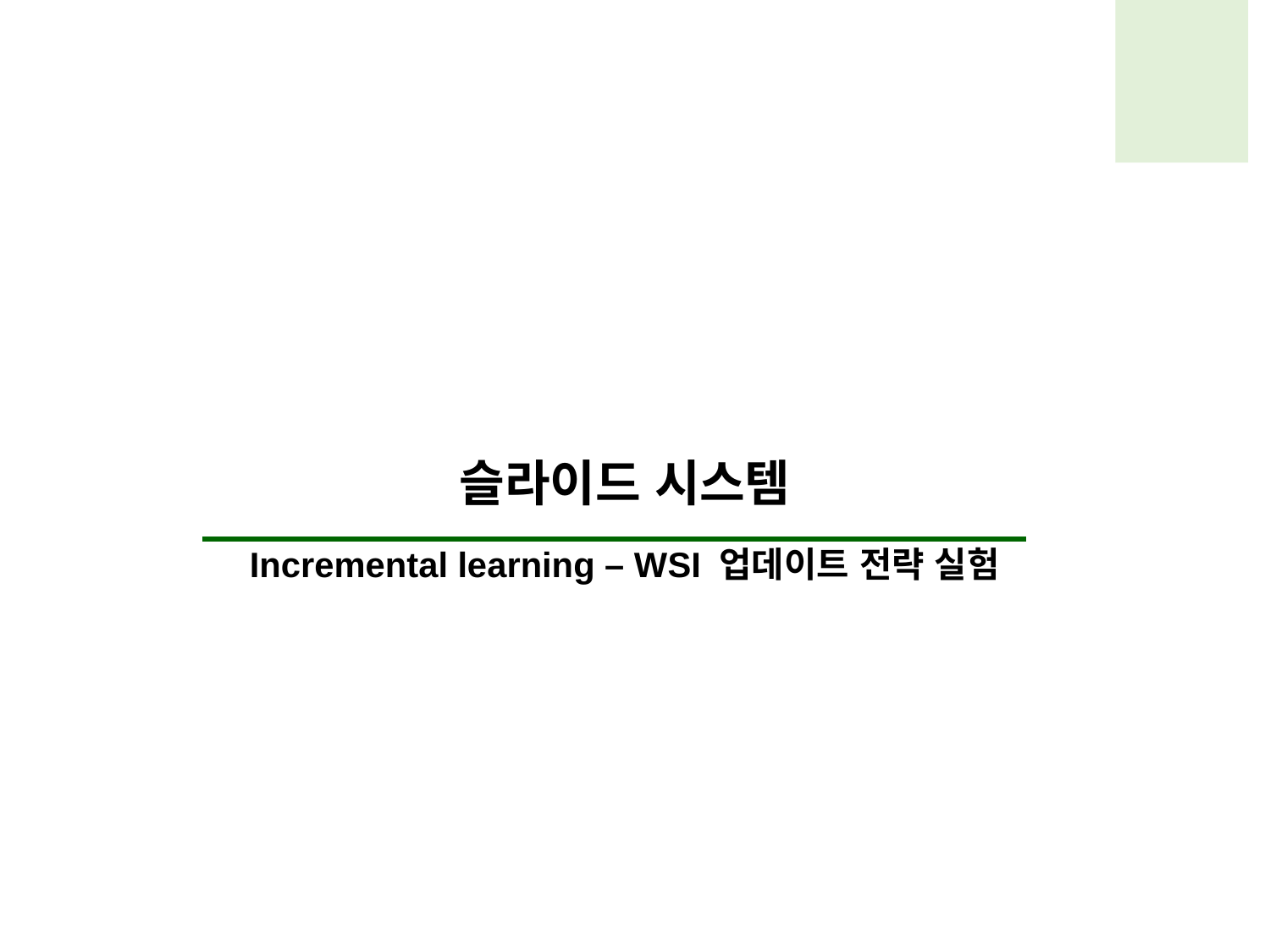

슬라이드 시스템
Incremental learning – WSI 업데이트 전략 실험